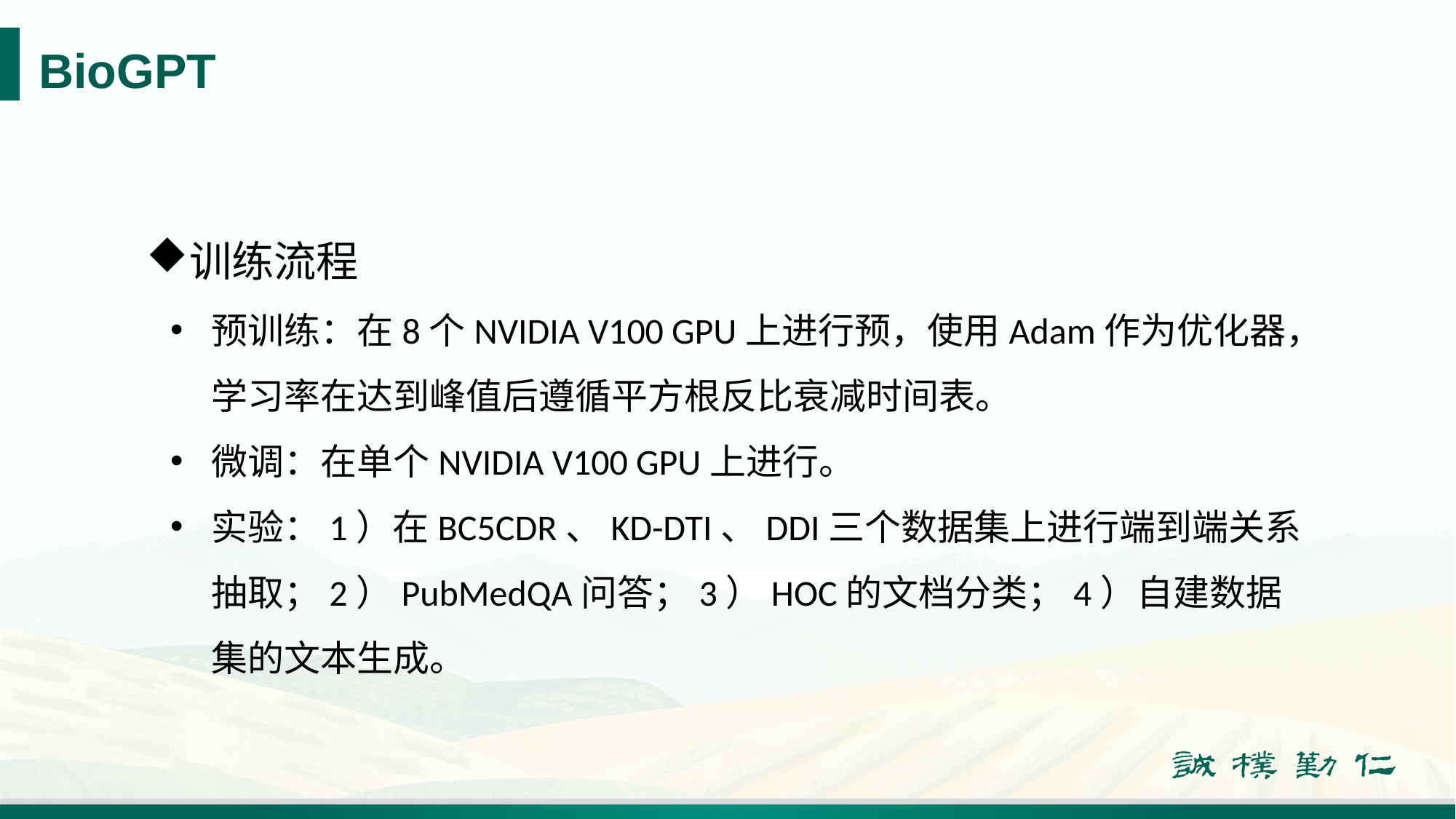

# BioGPT
训练流程
预训练：在8个NVIDIA V100 GPU上进行预，使用Adam作为优化器，学习率在达到峰值后遵循平方根反比衰减时间表。
微调：在单个NVIDIA V100 GPU上进行。
实验：1）在BC5CDR、KD-DTI、DDI三个数据集上进行端到端关系抽取；2）PubMedQA问答；3）HOC的文档分类；4）自建数据集的文本生成。